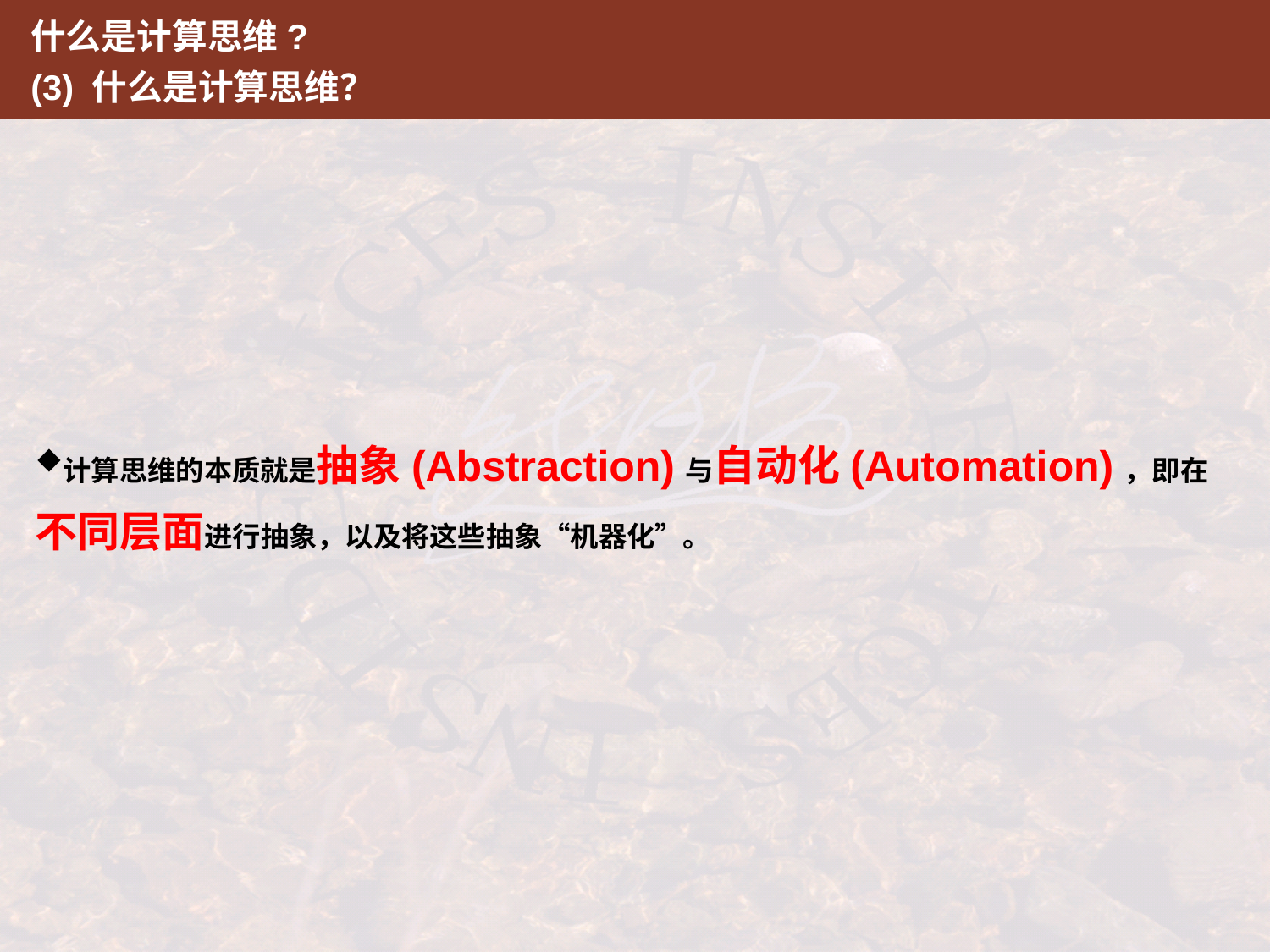

什么是计算思维?
(3) 什么是计算思维？

计算思维的本质就是抽象(Abstraction)与自动化(Automation)，即在不同层面进行抽象，以及将这些抽象“机器化”。